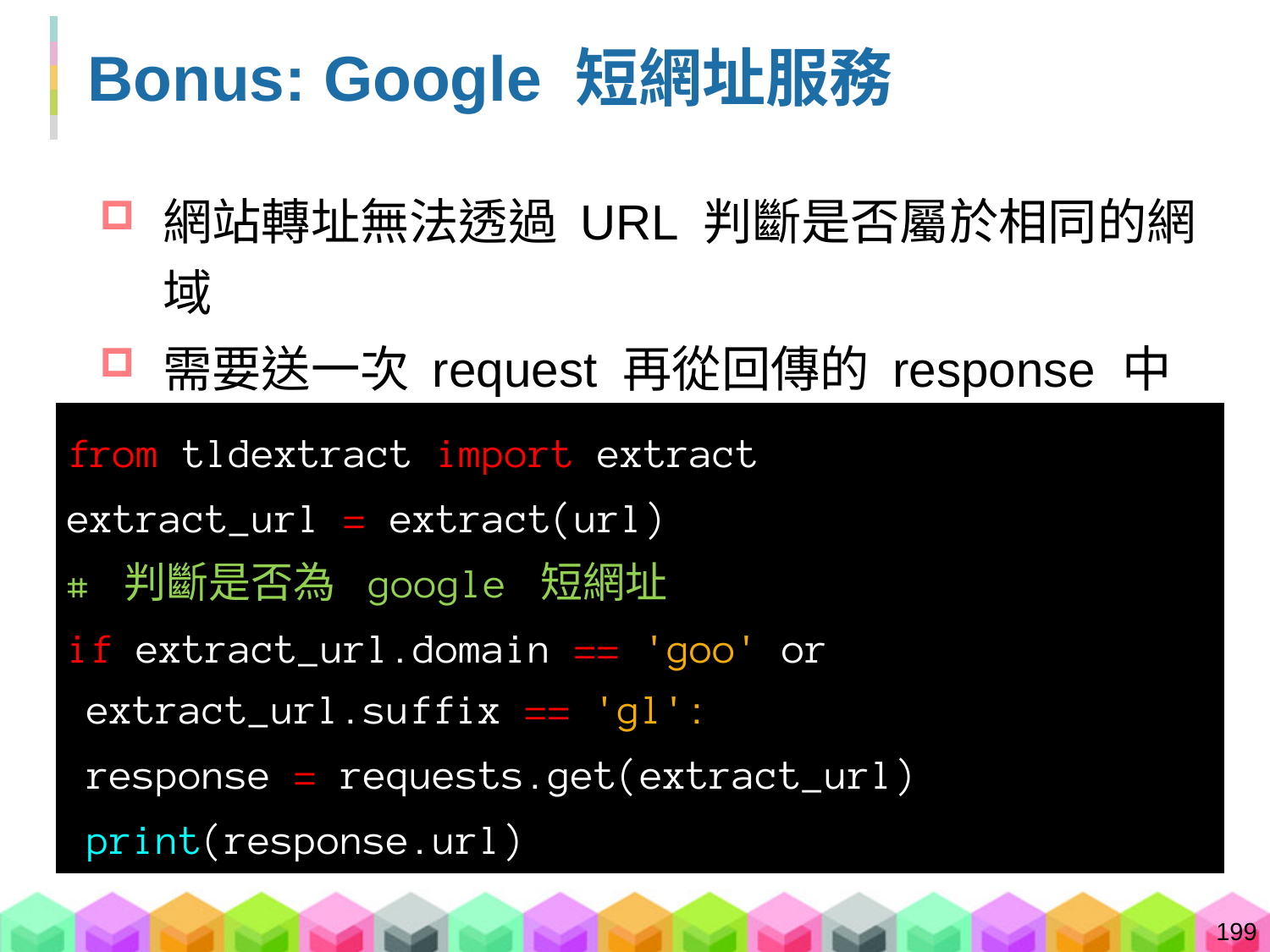

# Bonus: Google 短網址服務
網站轉址無法透過 URL 判斷是否屬於相同的網域
需要送一次 request 再從回傳的 response 中取得原始 URL
from tldextract import extract
extract_url = extract(url)
# 判斷是否為 google 短網址
if extract_url.domain == 'goo' or extract_url.suffix == 'gl':
	response = requests.get(extract_url)
	print(response.url)
199